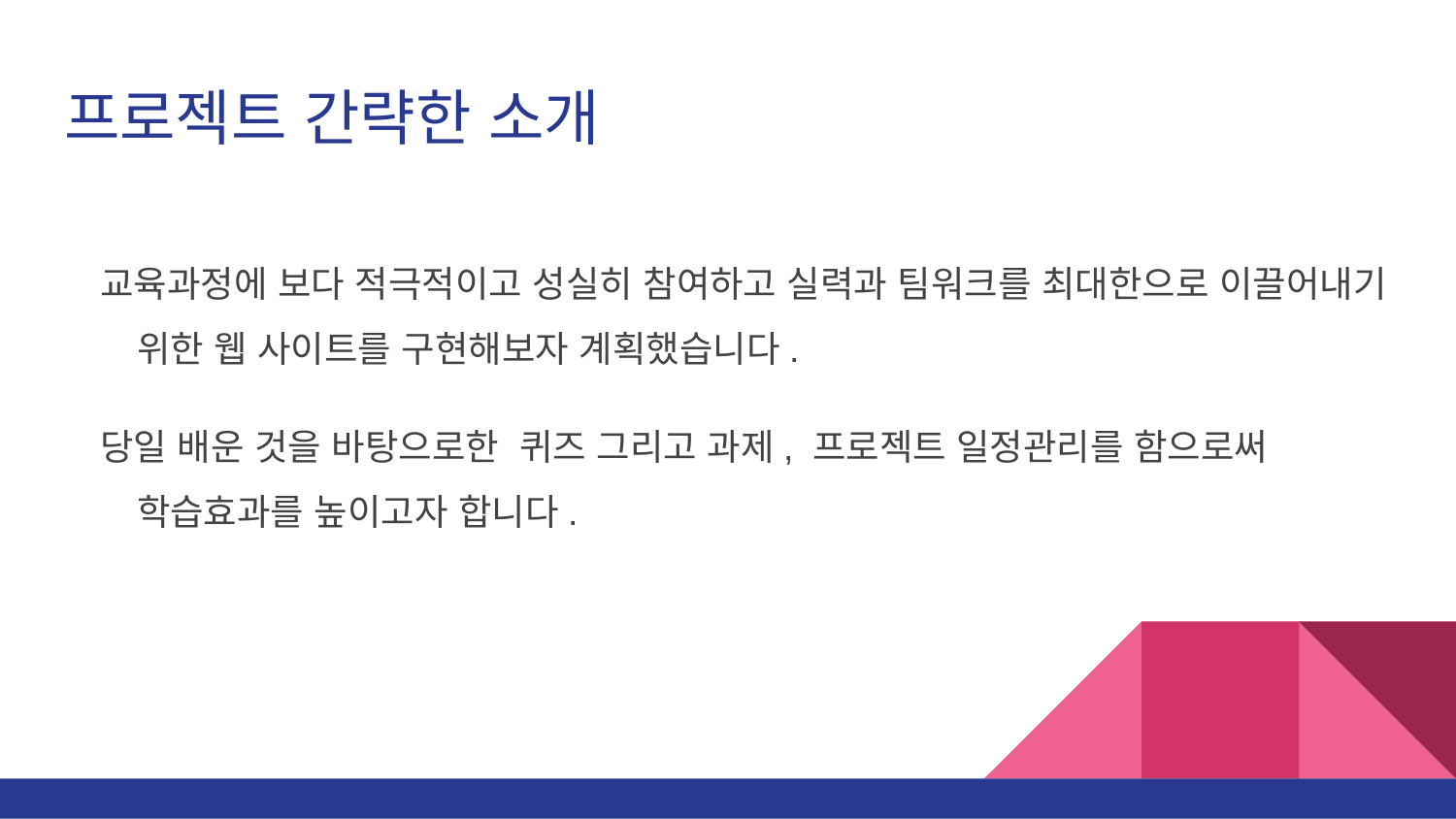

# 프로젝트 간략한 소개
교육과정에 보다 적극적이고 성실히 참여하고 실력과 팀워크를 최대한으로 이끌어내기 위한 웹 사이트를 구현해보자 계획했습니다.
당일 배운 것을 바탕으로한  퀴즈 그리고 과제, 프로젝트 일정관리를 함으로써 학습효과를 높이고자 합니다.